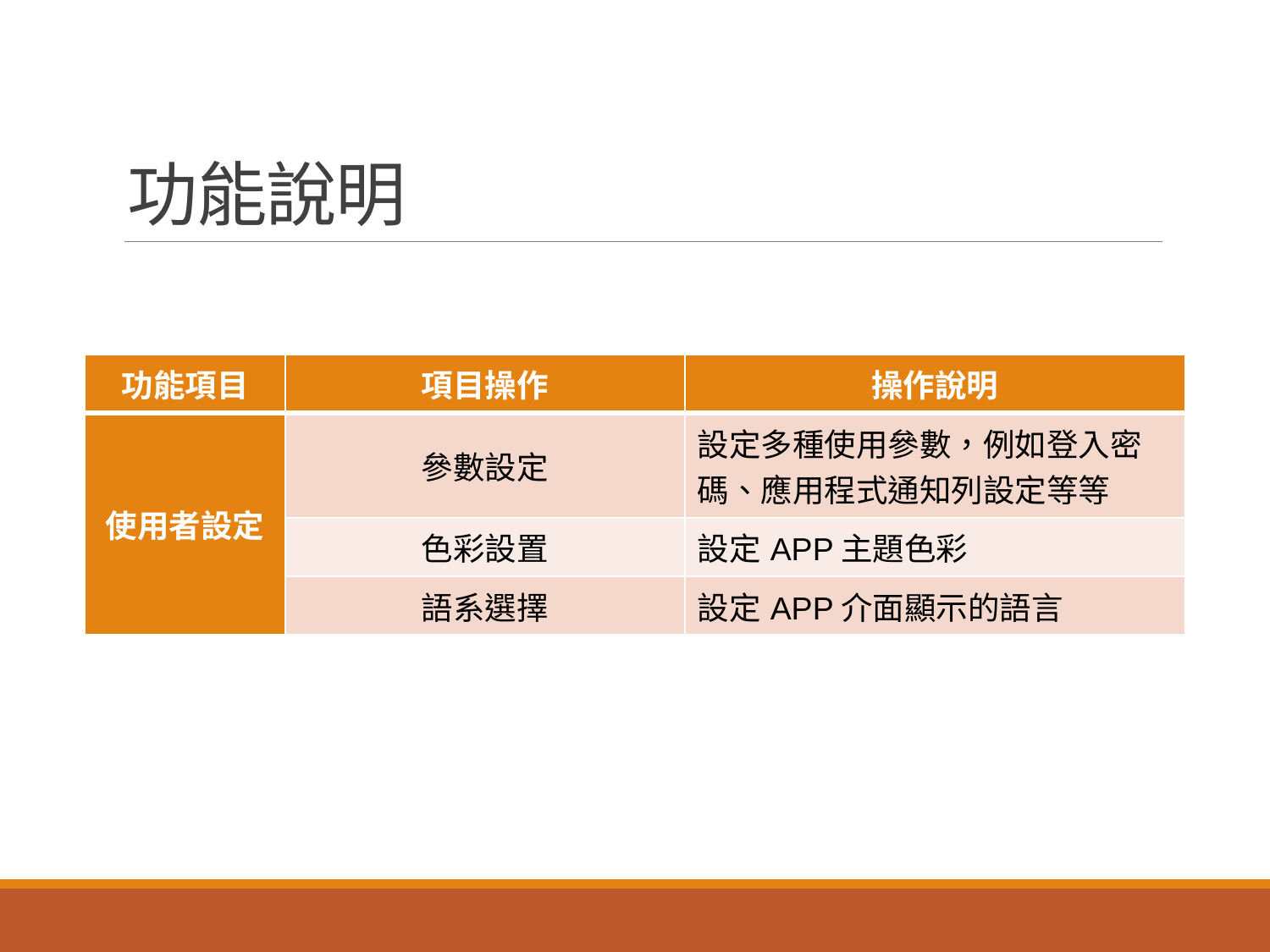

# 功能說明
| 功能項目 | 項目操作 | 操作說明 |
| --- | --- | --- |
| 使用者設定 | 參數設定 | 設定多種使用參數，例如登入密碼、應用程式通知列設定等等 |
|  | 色彩設置 | 設定APP主題色彩 |
|  | 語系選擇 | 設定APP介面顯示的語言 |